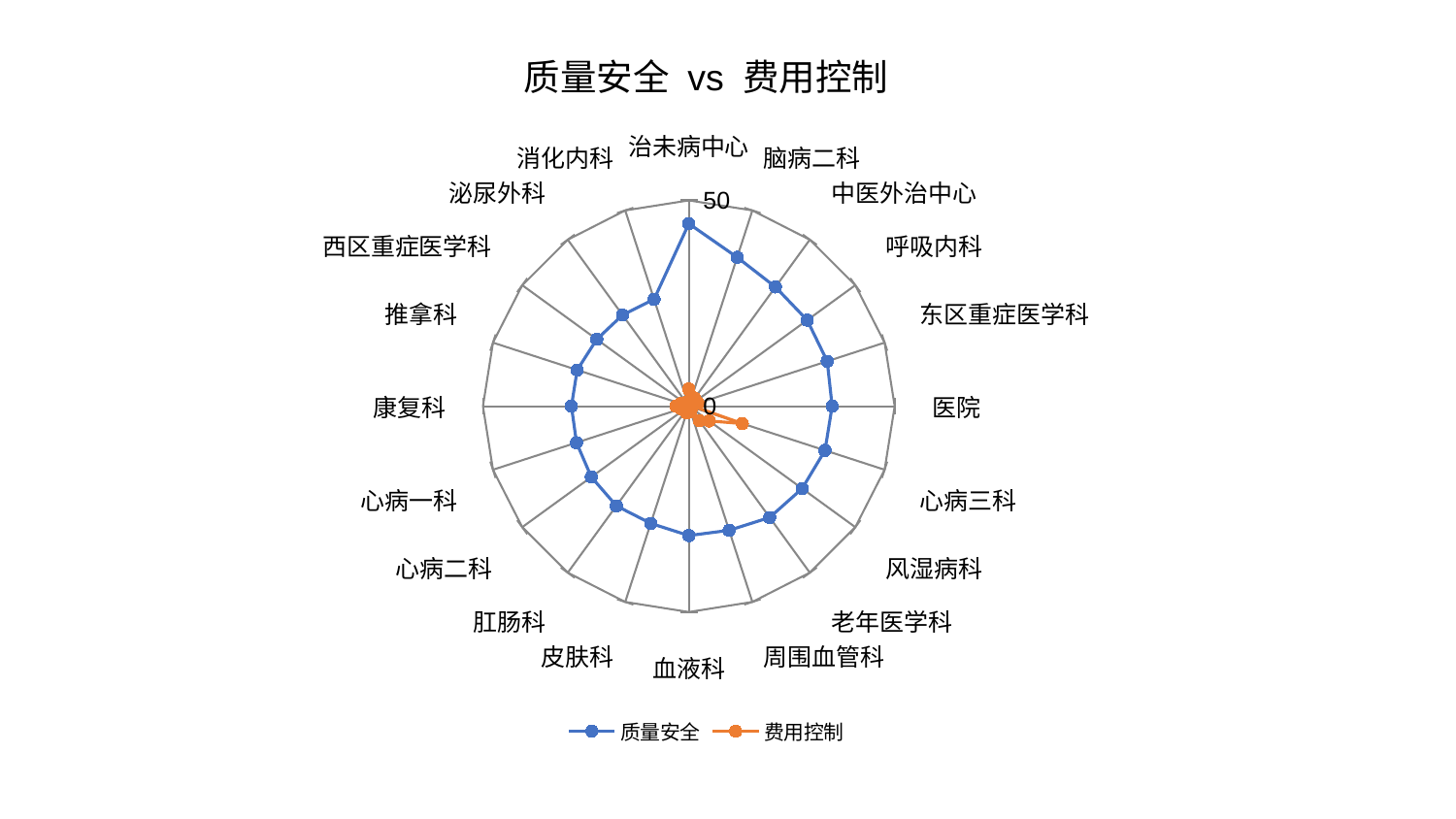

### Chart: 质量安全 vs 费用控制

| Category | 质量安全 | 费用控制 |
|---|---|---|
| 治未病中心 | 44.334828269667426 | 4.1505047330107985 |
| 脑病二科 | 38.03230267444876 | 0.9892574218986661 |
| 中医外治中心 | 35.804465508894936 | 2.4184546790671915 |
| 呼吸内科 | 35.56020979947641 | 1.358234234631523 |
| 东区重症医学科 | 35.35881056330546 | 2.3913111165279197 |
| 医院 | 34.82145332245055 | 0.9482707581206107 |
| 心病三科 | 34.78406342567949 | 13.67336197035811 |
| 风湿病科 | 34.04766599172025 | 6.097835619524662 |
| 老年医学科 | 33.42165541655662 | 4.388363427500371 |
| 周围血管科 | 31.714893024900697 | 1.4612574739634243 |
| 血液科 | 31.431041772959055 | 1.479252267754158 |
| 皮肤科 | 29.936038088754337 | 1.7350526914254671 |
| 肛肠科 | 29.92769431811799 | 1.3532429030019415 |
| 心病二科 | 29.2688473024749 | 1.2669133324569517 |
| 心病一科 | 28.681574888974488 | 1.9824112581303688 |
| 康复科 | 28.507099217789197 | 3.1501692814725253 |
| 推拿科 | 28.50343094389242 | 2.0984365317711537 |
| 西区重症医学科 | 27.633943394435725 | 1.0293438733231632 |
| 泌尿外科 | 27.383194474487475 | 1.0923227044117507 |
| 消化内科 | 27.30361161844592 | 1.157933111573825 |
7